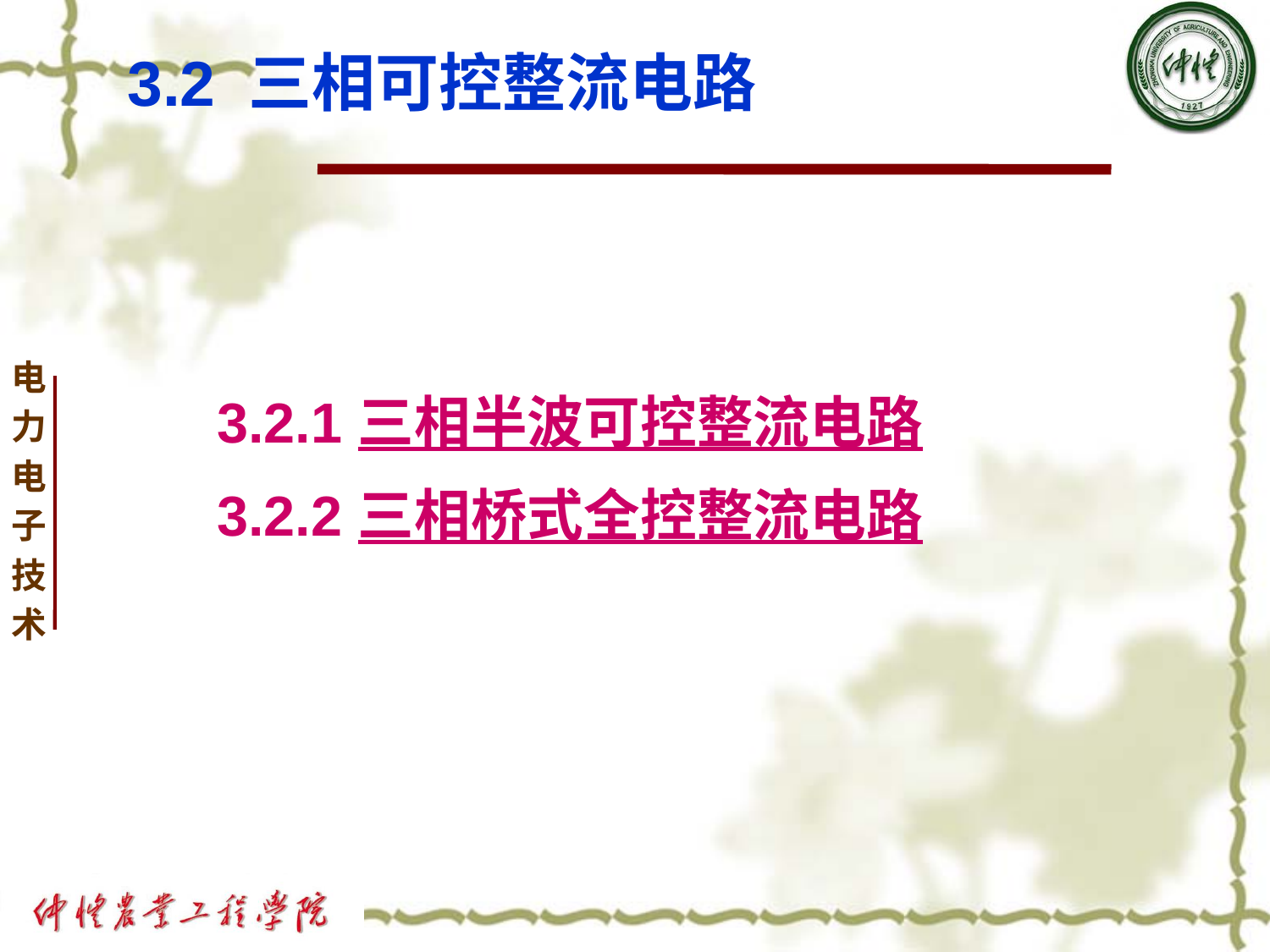

# 3.2 三相可控整流电路

         3.2.1 三相半波可控整流电路
         3.2.2 三相桥式全控整流电路